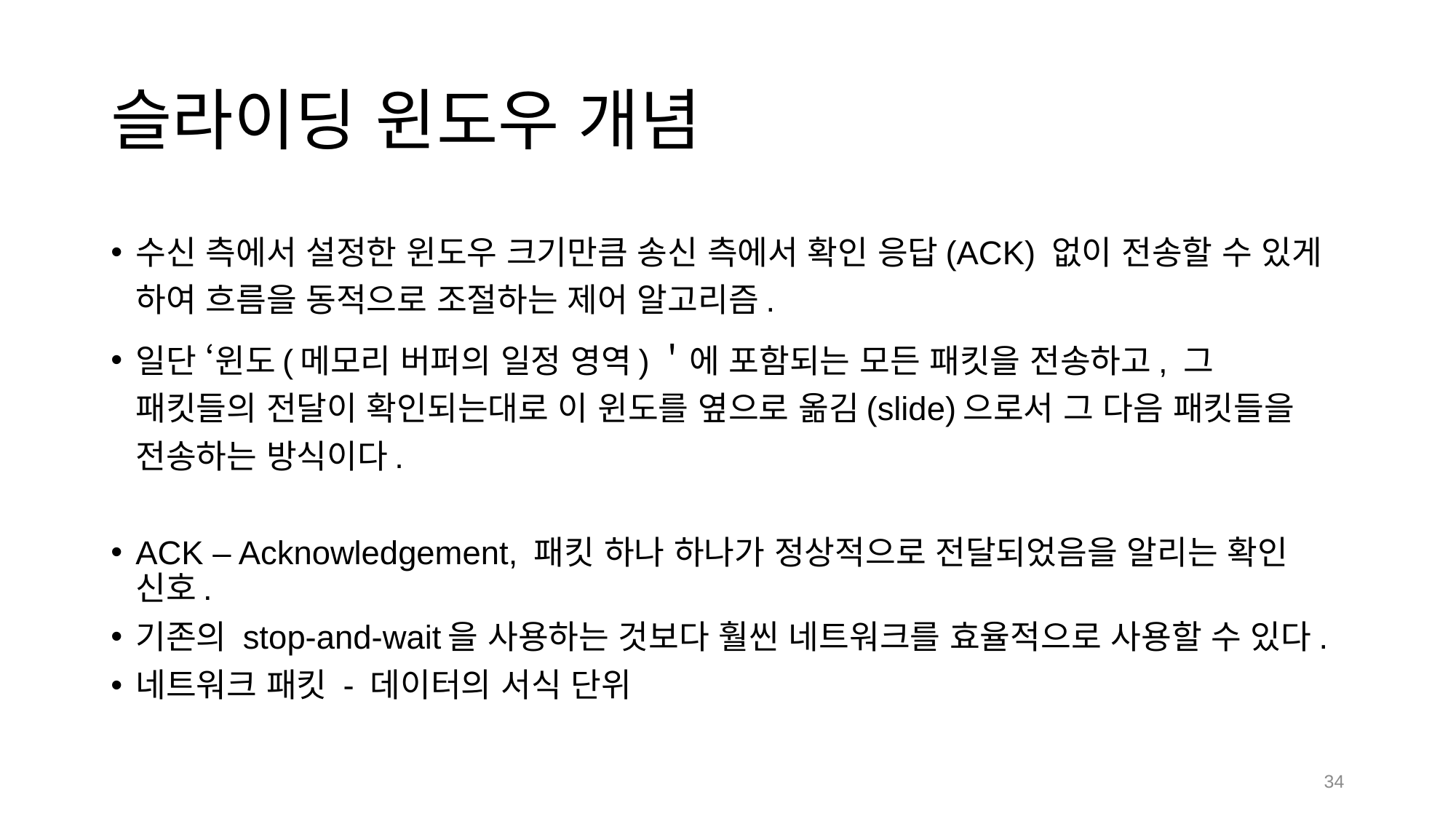

# 슬라이딩 윈도우 개념
수신 측에서 설정한 윈도우 크기만큼 송신 측에서 확인 응답(ACK) 없이 전송할 수 있게 하여 흐름을 동적으로 조절하는 제어 알고리즘.
일단 ‘윈도(메모리 버퍼의 일정 영역)＇에 포함되는 모든 패킷을 전송하고, 그 패킷들의 전달이 확인되는대로 이 윈도를 옆으로 옮김(slide)으로서 그 다음 패킷들을 전송하는 방식이다.

ACK – Acknowledgement, 패킷 하나 하나가 정상적으로 전달되었음을 알리는 확인 신호.
기존의 stop-and-wait을 사용하는 것보다 훨씬 네트워크를 효율적으로 사용할 수 있다.
네트워크 패킷 - 데이터의 서식 단위

34